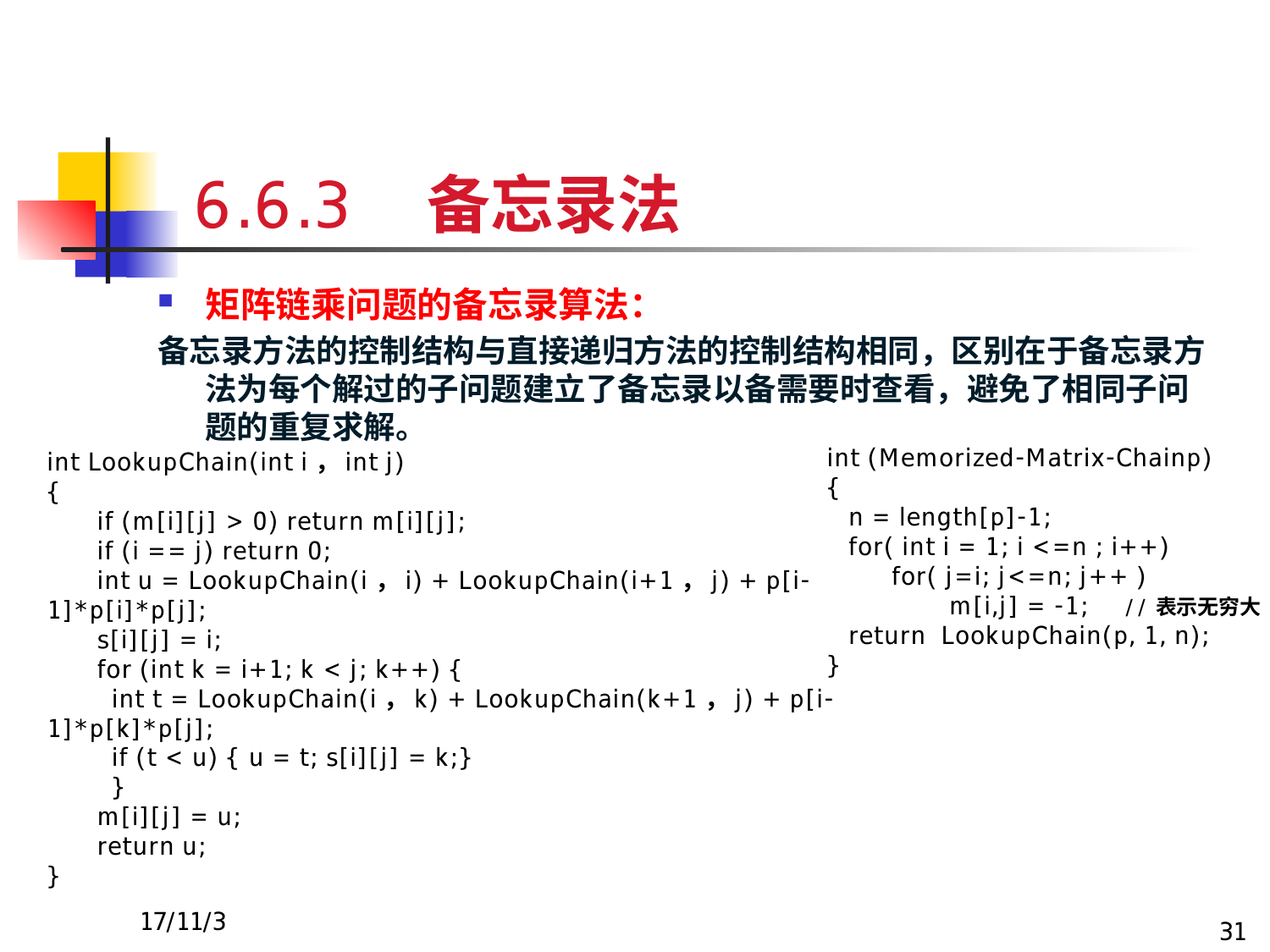

6.6.3   备忘录法
矩阵链乘问题的备忘录算法：
备忘录方法的控制结构与直接递归方法的控制结构相同，区别在于备忘录方法为每个解过的子问题建立了备忘录以备需要时查看，避免了相同子问题的重复求解。

int (Memorized-Matrix-Chainp)
{
   n = length[p]-1;
   for( int i = 1; i <=n ; i++)
         for( j=i; j<=n; j++ )
                 m[i,j] = -1;     //表示无穷大
   return  LookupChain(p, 1, n);
}
int LookupChain(int i，int j)
{
       if (m[i][j] > 0) return m[i][j];
       if (i == j) return 0;
       int u = LookupChain(i，i) + LookupChain(i+1，j) + p[i-1]*p[i]*p[j];
       s[i][j] = i;
       for (int k = i+1; k < j; k++) {
         int t = LookupChain(i，k) + LookupChain(k+1，j) + p[i-1]*p[k]*p[j];
         if (t < u) { u = t; s[i][j] = k;}
         }
       m[i][j] = u;
       return u;
}
17/11/3
31